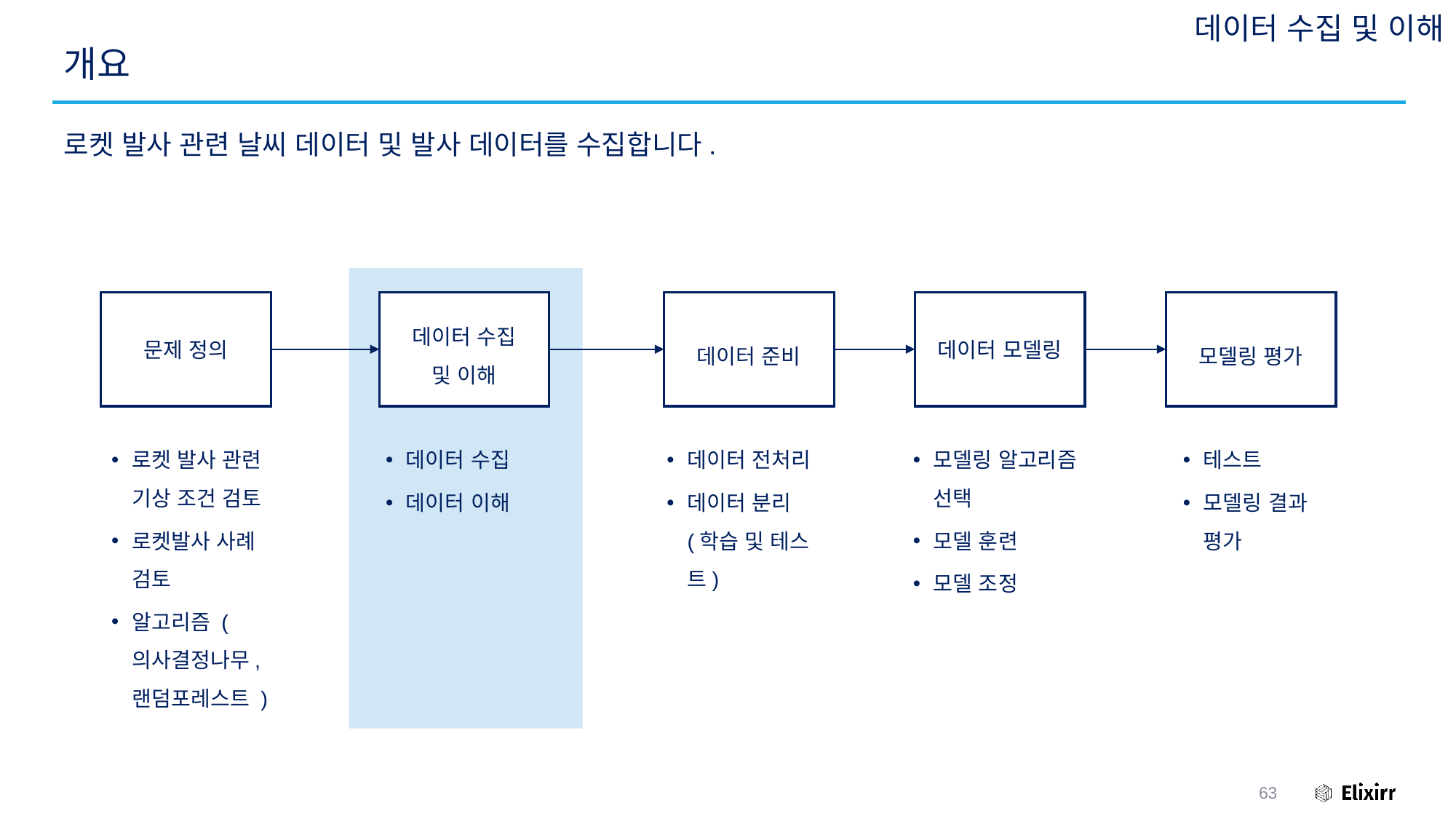

데이터 수집 및 이해
# 개요
로켓 발사 관련 날씨 데이터 및 발사 데이터를 수집합니다.

문제 정의
데이터 수집
및 이해
데이터 준비
데이터 모델링
모델링 평가
로켓 발사 관련 기상 조건 검토
로켓발사 사례 검토
알고리즘 (의사결정나무,
랜덤포레스트 )
데이터 수집
데이터 이해
데이터 전처리
데이터 분리 (학습 및 테스트)
모델링 알고리즘 선택
모델 훈련
모델 조정
테스트
모델링 결과 평가
63